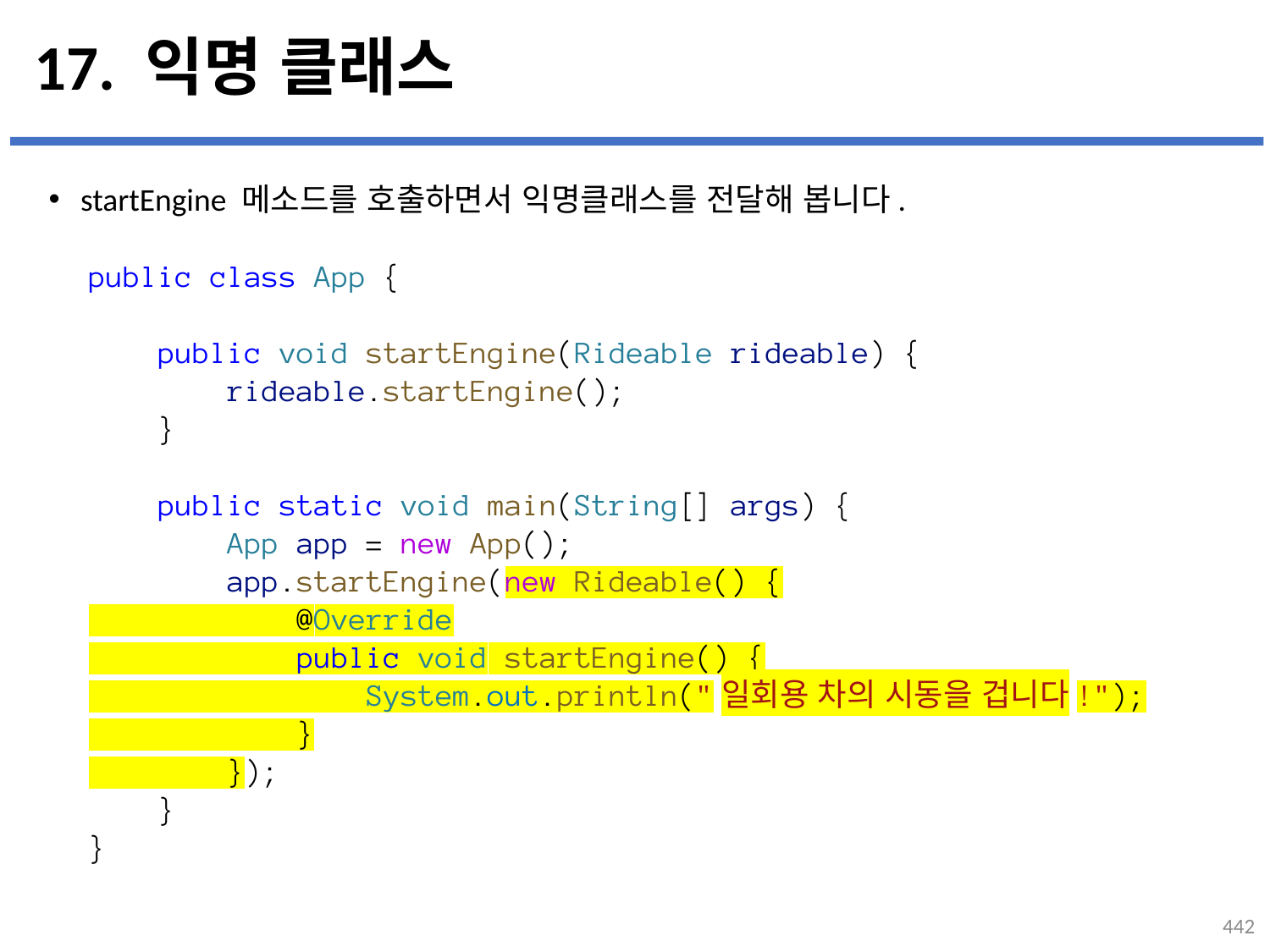

# 17. 익명 클래스
startEngine 메소드를 호출하면서 익명클래스를 전달해 봅니다.
...

설명
public class App {
    public void startEngine(Rideable rideable) {
        rideable.startEngine();
    }
    public static void main(String[] args) {
        App app = new App();
        app.startEngine(new Rideable() {
            @Override
            public void startEngine() {
                System.out.println("일회용 차의 시동을 겁니다!");
            }
        });
    }
}

442